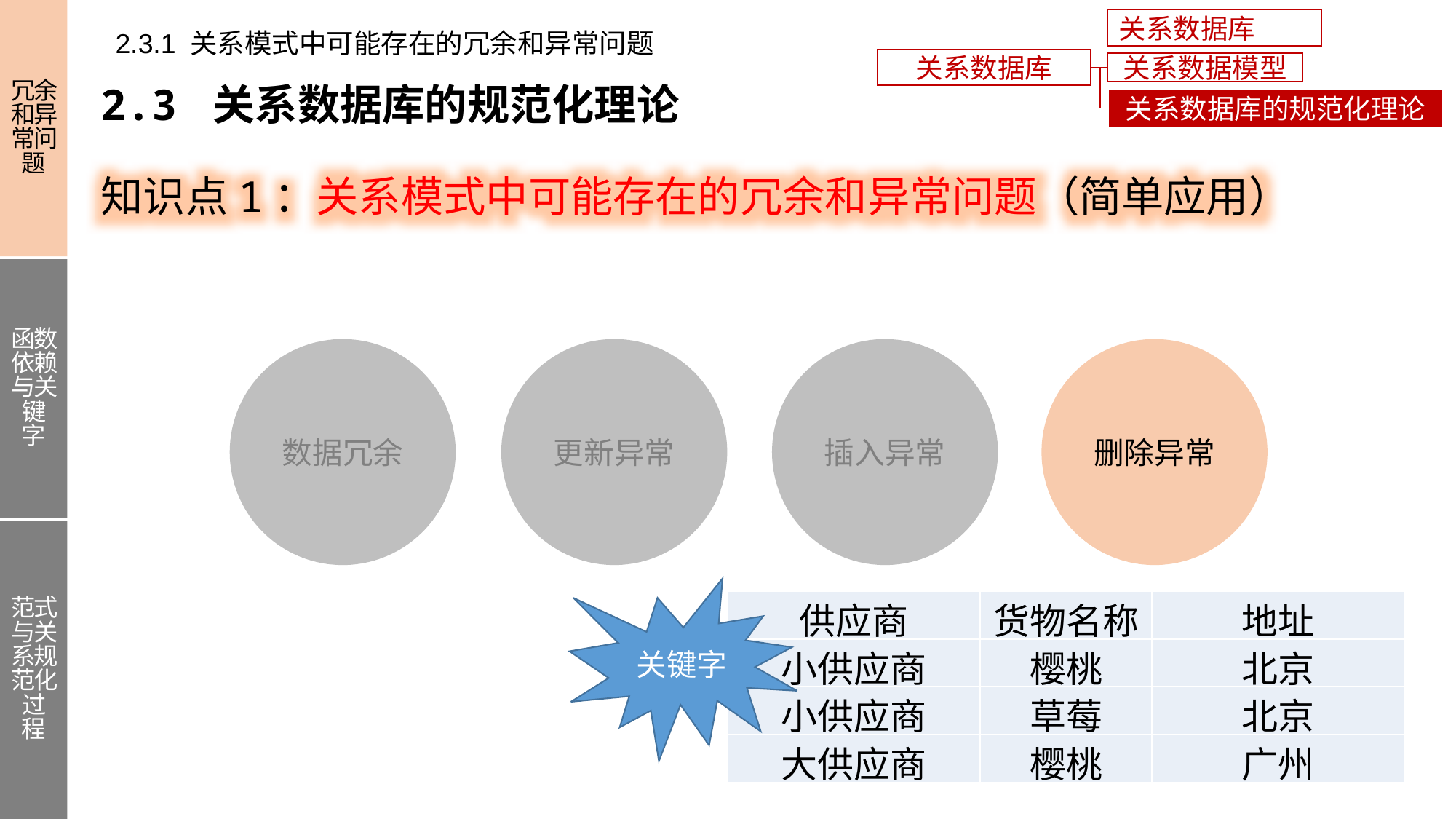

冗余和异常问题
函数依赖与关键字
范式与关系规范化过程
关系数据库概述
2.3.1 关系模式中可能存在的冗余和异常问题
关系数据库
关系数据模型
2.3 关系数据库的规范化理论
关系数据库的规范化理论
知识点1：关系模式中可能存在的冗余和异常问题（简单应用）
删除异常
插入异常
更新异常
数据冗余
关键字
| 供应商 | 货物名称 | 地址 |
| --- | --- | --- |
| 小供应商 | 樱桃 | 北京 |
| 小供应商 | 草莓 | 北京 |
| 大供应商 | 樱桃 | 广州 |